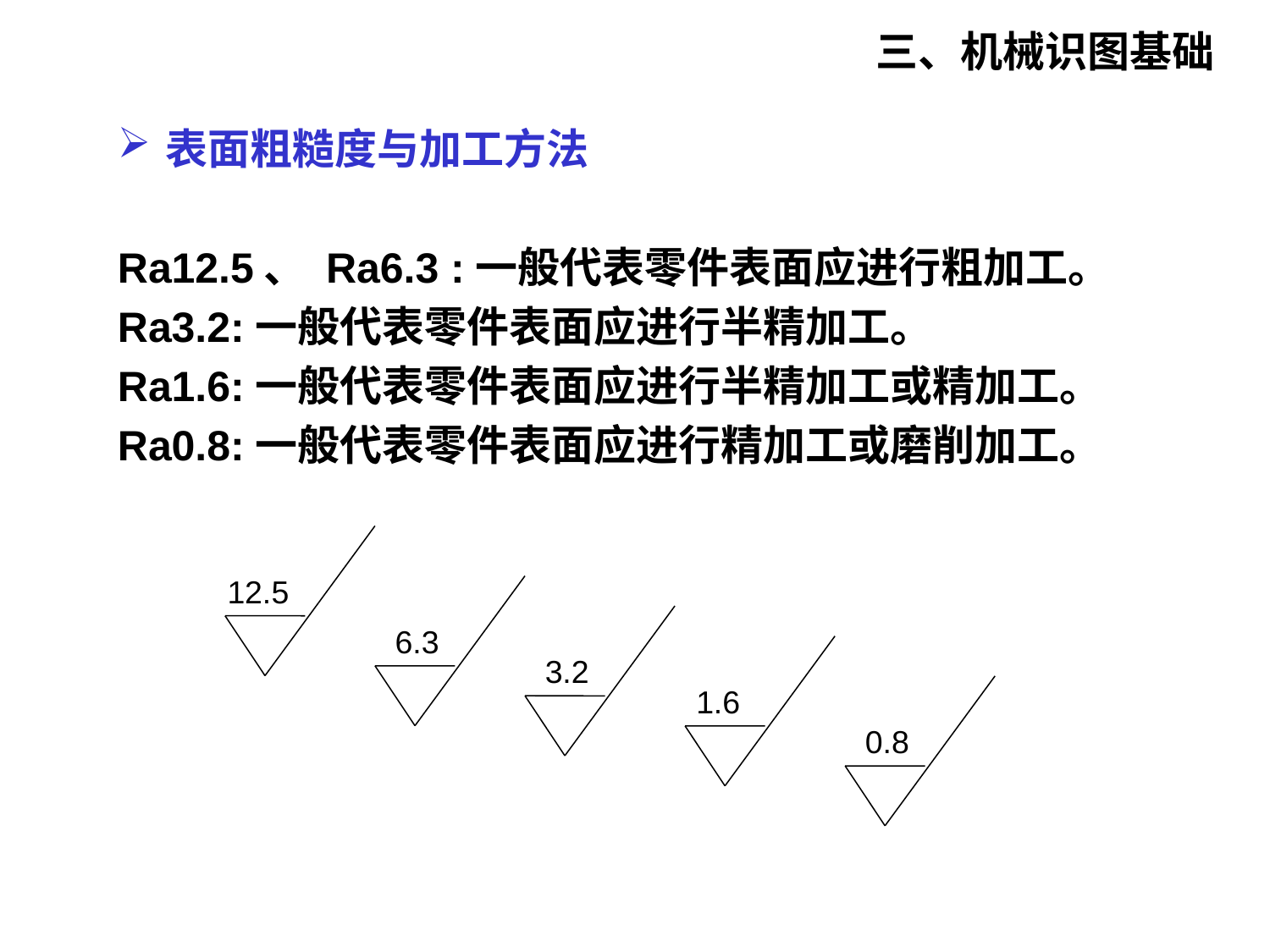

三、机械识图基础
表面粗糙度与加工方法

Ra12.5、 Ra6.3 :一般代表零件表面应进行粗加工。
Ra3.2:一般代表零件表面应进行半精加工。
Ra1.6:一般代表零件表面应进行半精加工或精加工。
Ra0.8:一般代表零件表面应进行精加工或磨削加工。

12.5

  6.3

  3.2

 1.6

  0.8